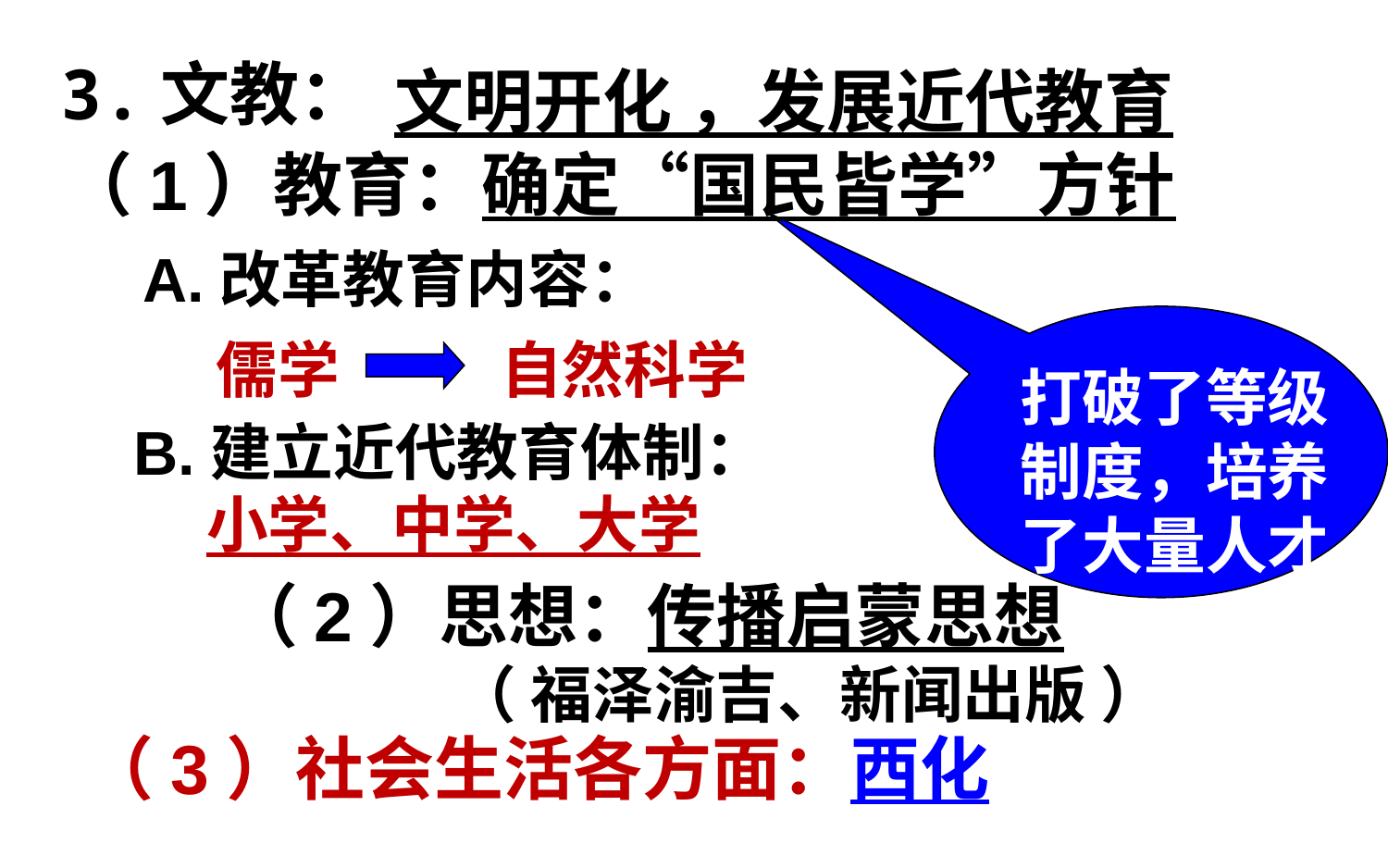

3.文教：
文明开化 ，发展近代教育
（1）教育：确定“国民皆学”方针
A.改革教育内容：

儒学
自然科学

打破了等级制度，培养了大量人才
B.建立近代教育体制：
小学、中学、大学
（2）思想：传播启蒙思想
               （ 福泽渝吉、新闻出版 ）
（3）社会生活各方面：西化